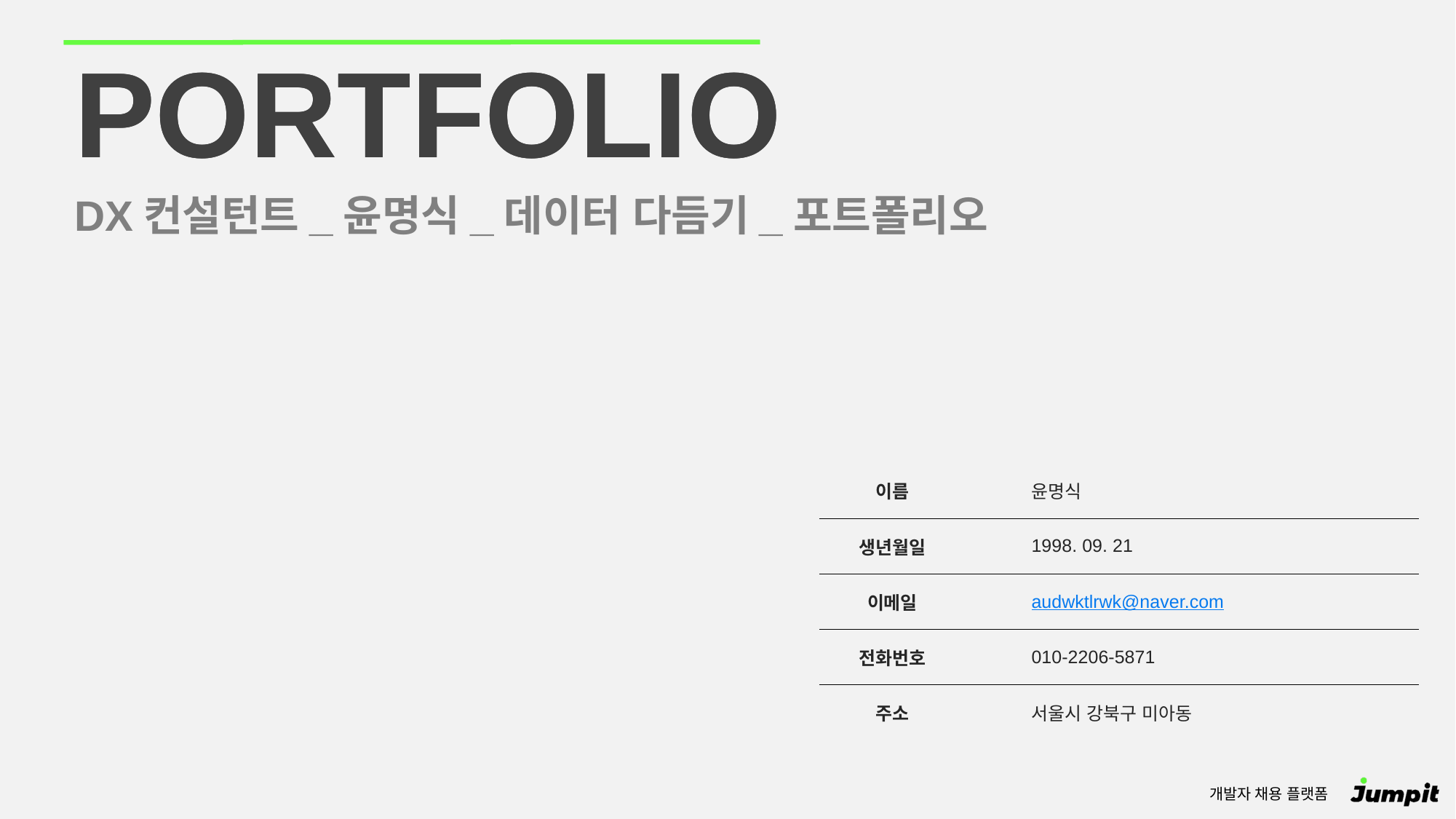

PORTFOLIO
DX컨설턴트_윤명식_데이터 다듬기_포트폴리오

| 이름 | 윤명식 |
| --- | --- |
| 생년월일 | 1998. 09. 21 |
| 이메일 | audwktlrwk@naver.com |
| 전화번호 | 010-2206-5871 |
| 주소 | 서울시 강북구 미아동 |